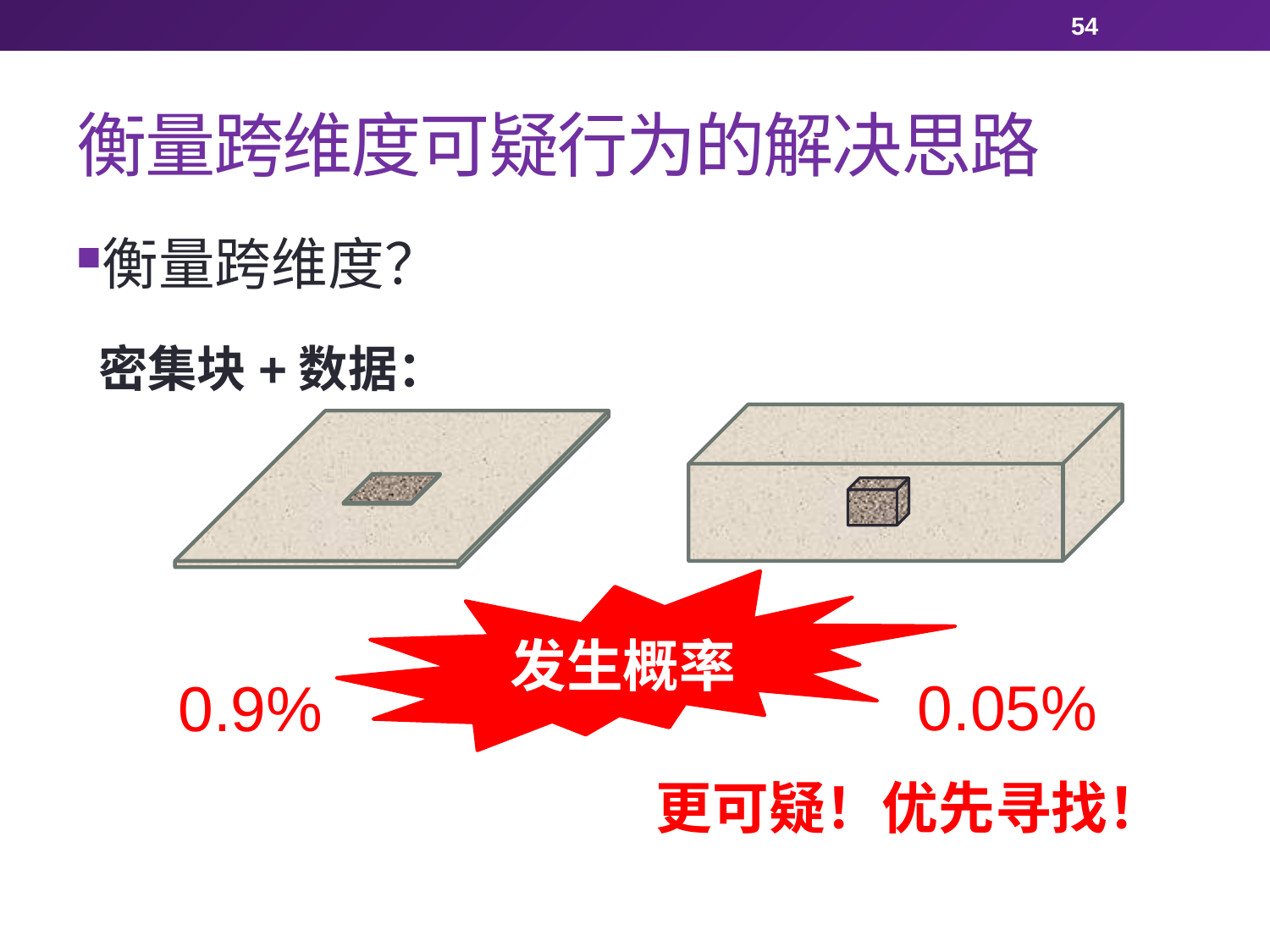

54
# 衡量跨维度可疑行为的解决思路
衡量跨维度？
密集块+数据：

发生概率
0.05%
0.9%
更可疑！优先寻找！